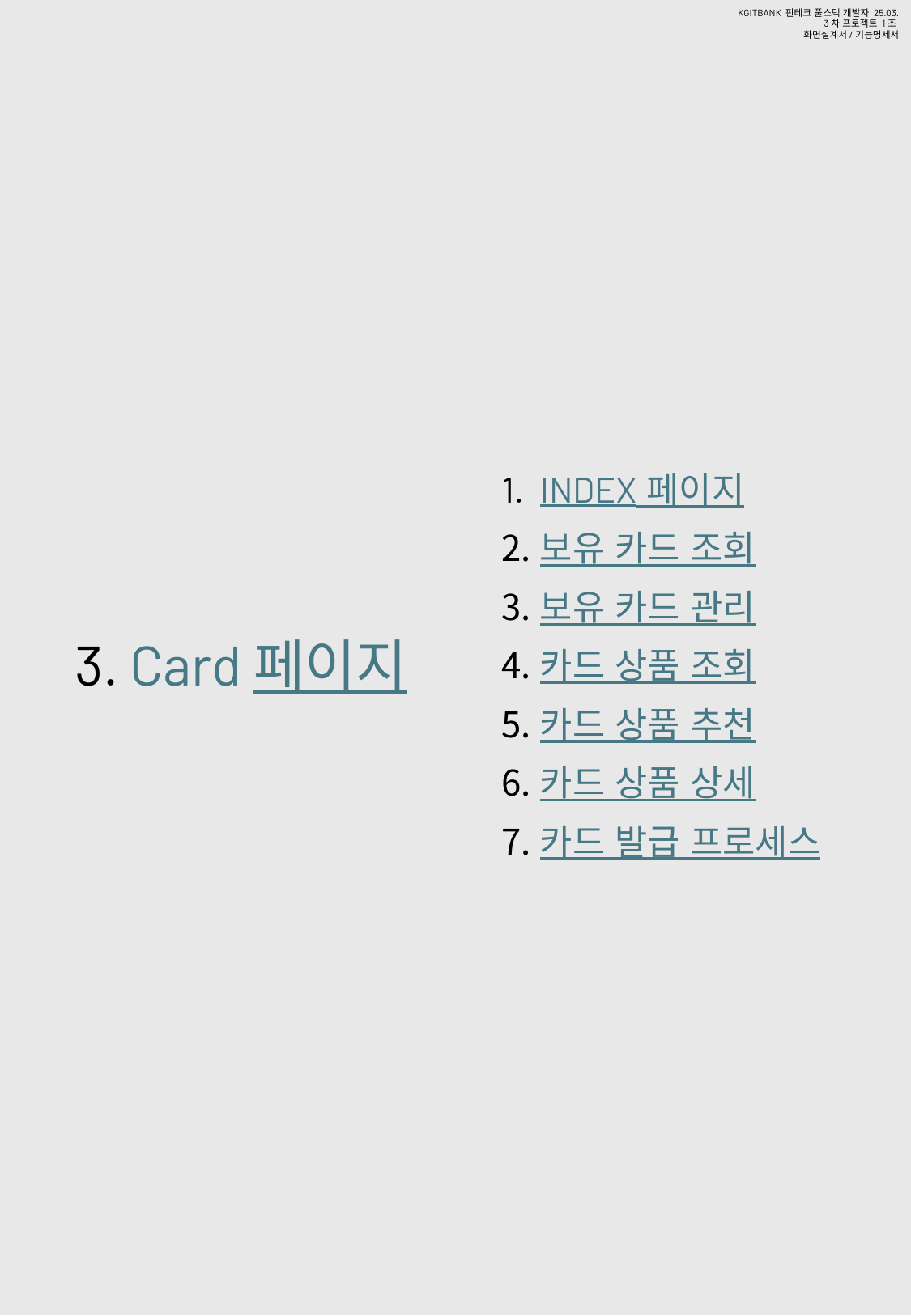

INDEX 페이지
보유 카드 조회
보유 카드 관리
카드 상품 조회
카드 상품 추천
카드 상품 상세
카드 발급 프로세스
# 3. Card 페이지